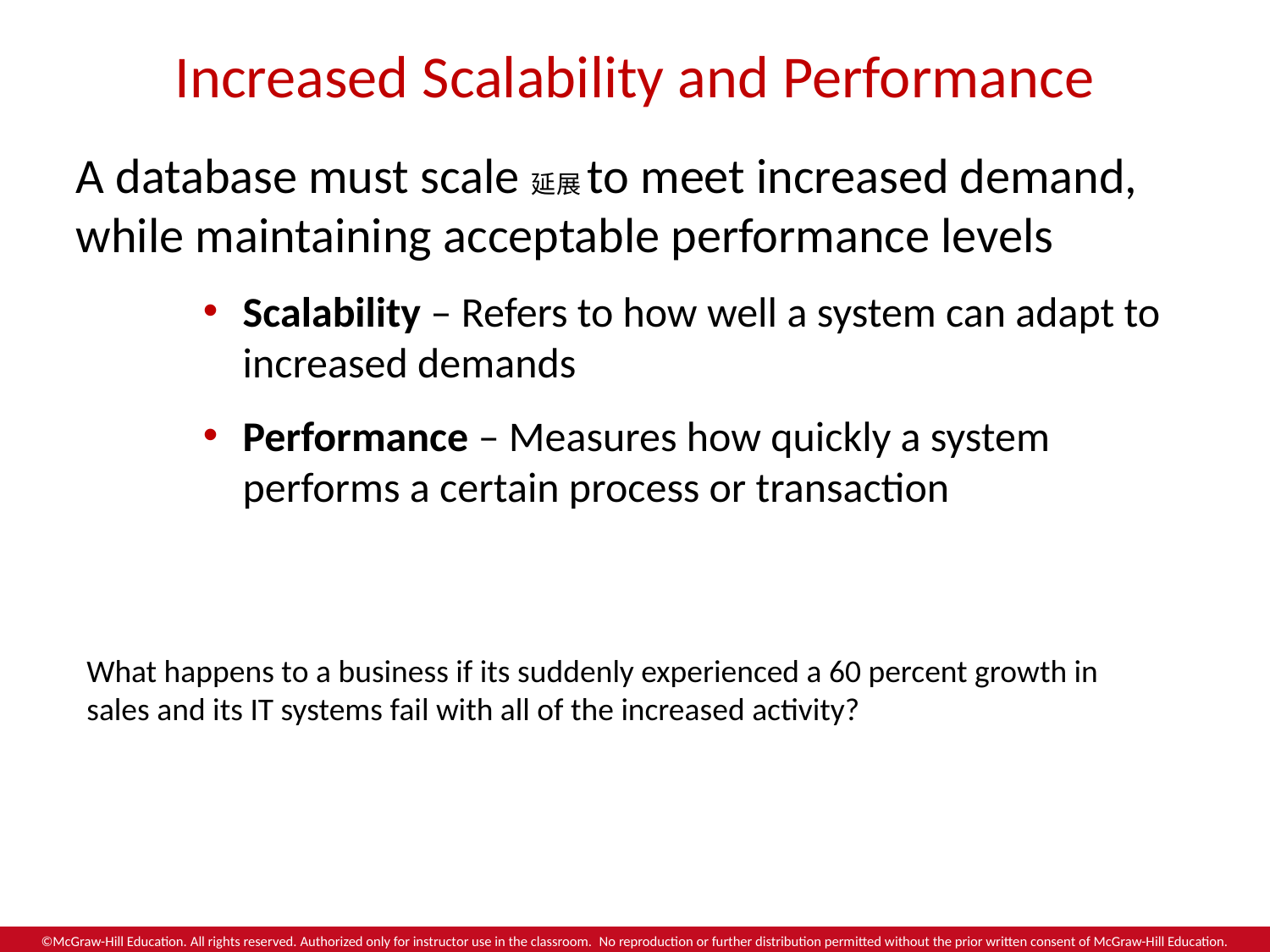

# Increased Scalability and Performance
A database must scale延展to meet increased demand,  while maintaining acceptable performance levels
Scalability – Refers to how well a system can adapt to increased demands
Performance – Measures how quickly a system performs a certain process or transaction
What happens to a business if its suddenly experienced a 60 percent growth in sales and its IT systems fail with all of the increased activity?